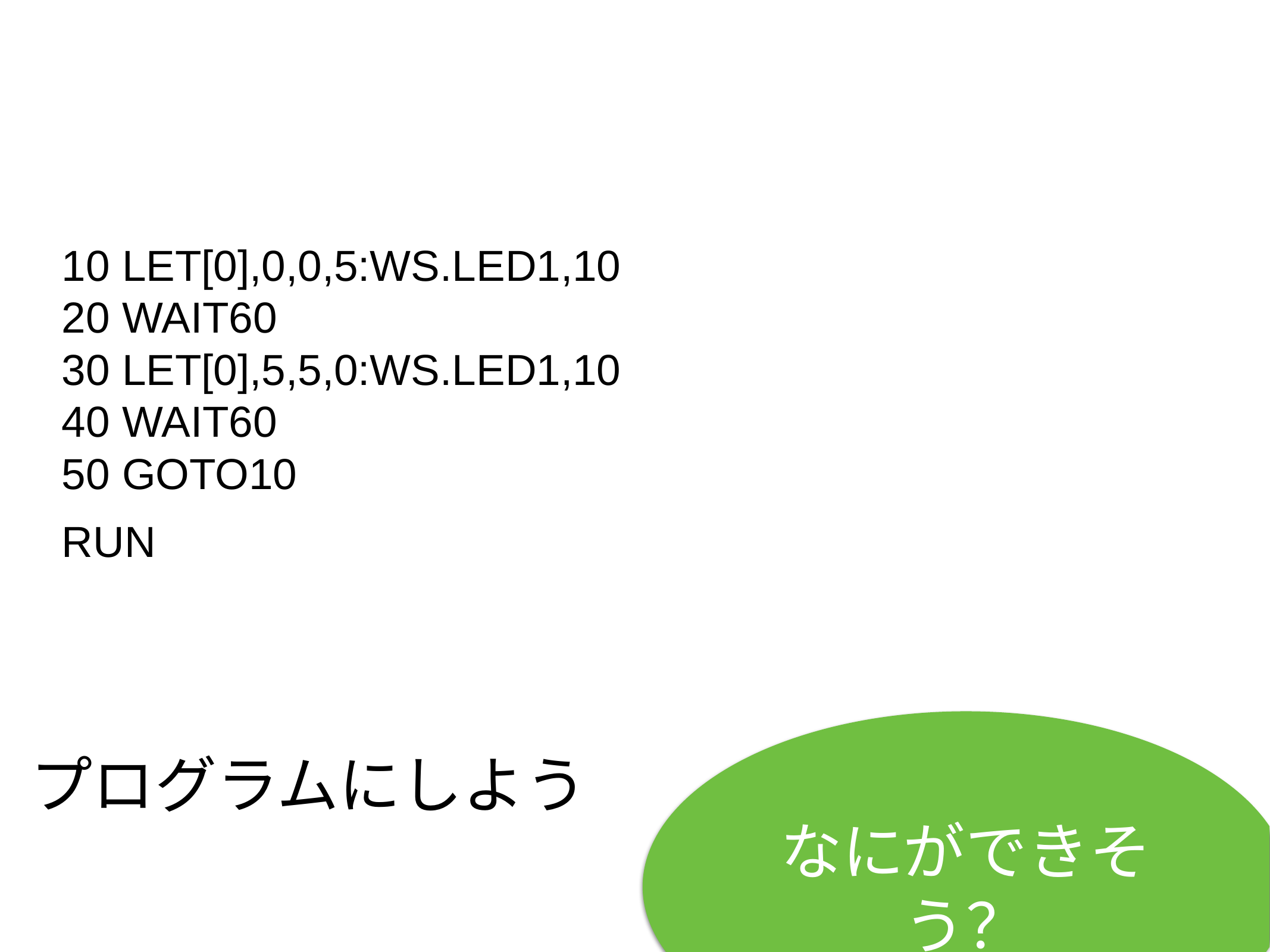

10 LET[0],0,0,5:WS.LED1,10
20 WAIT60
30 LET[0],5,5,0:WS.LED1,10
40 WAIT60
50 GOTO10
RUN
# プログラムにしよう
なにができそう？